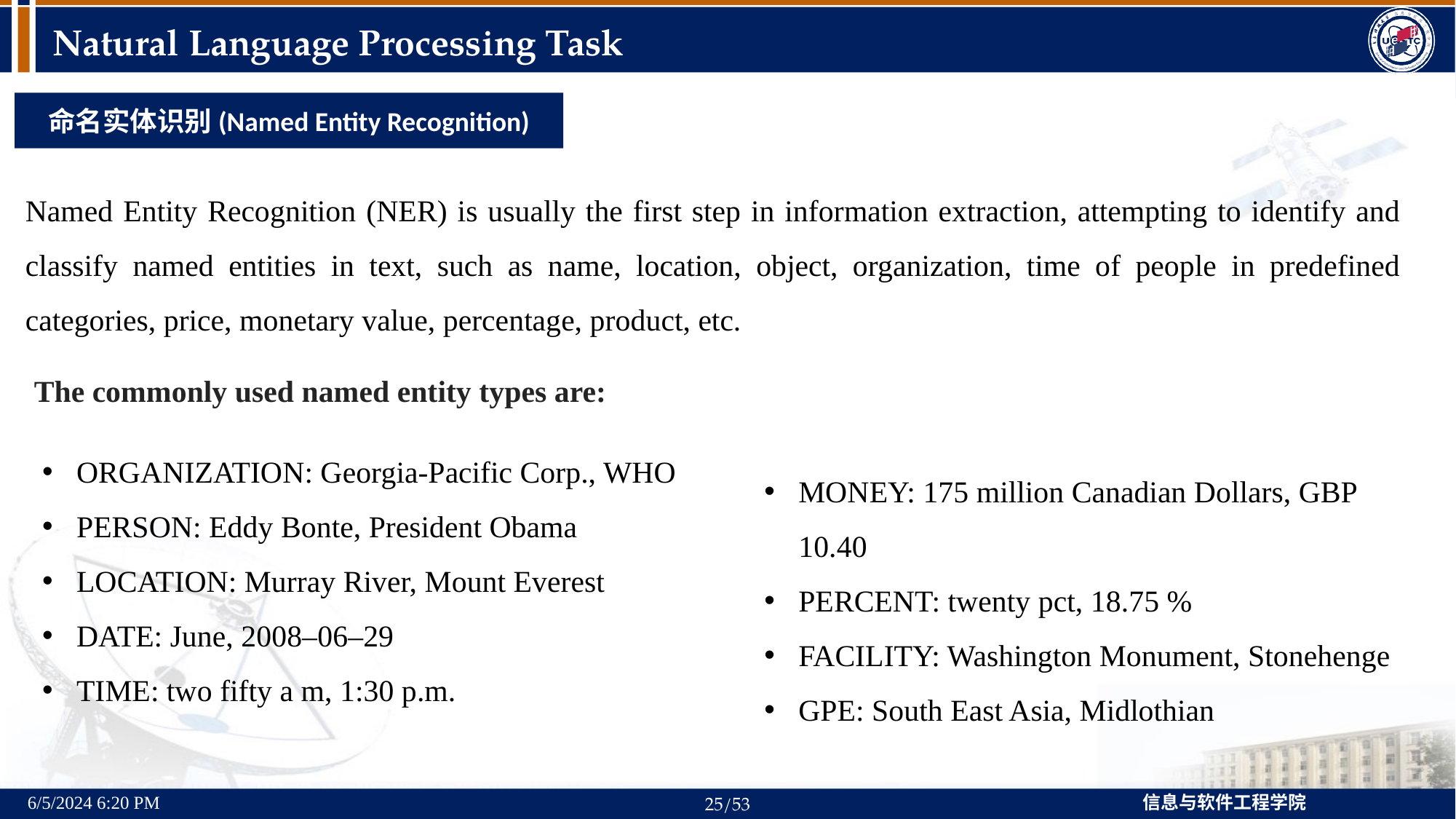

Natural Language Processing Task
命名实体识别(Named Entity Recognition)
Named Entity Recognition (NER) is usually the first step in information extraction, attempting to identify and classify named entities in text, such as name, location, object, organization, time of people in predefined categories, price, monetary value, percentage, product, etc.
The commonly used named entity types are:
ORGANIZATION: Georgia-Pacific Corp., WHO
PERSON: Eddy Bonte, President Obama
LOCATION: Murray River, Mount Everest
DATE: June, 2008–06–29
TIME: two fifty a m, 1:30 p.m.
MONEY: 175 million Canadian Dollars, GBP 10.40
PERCENT: twenty pct, 18.75 %
FACILITY: Washington Monument, Stonehenge
GPE: South East Asia, Midlothian